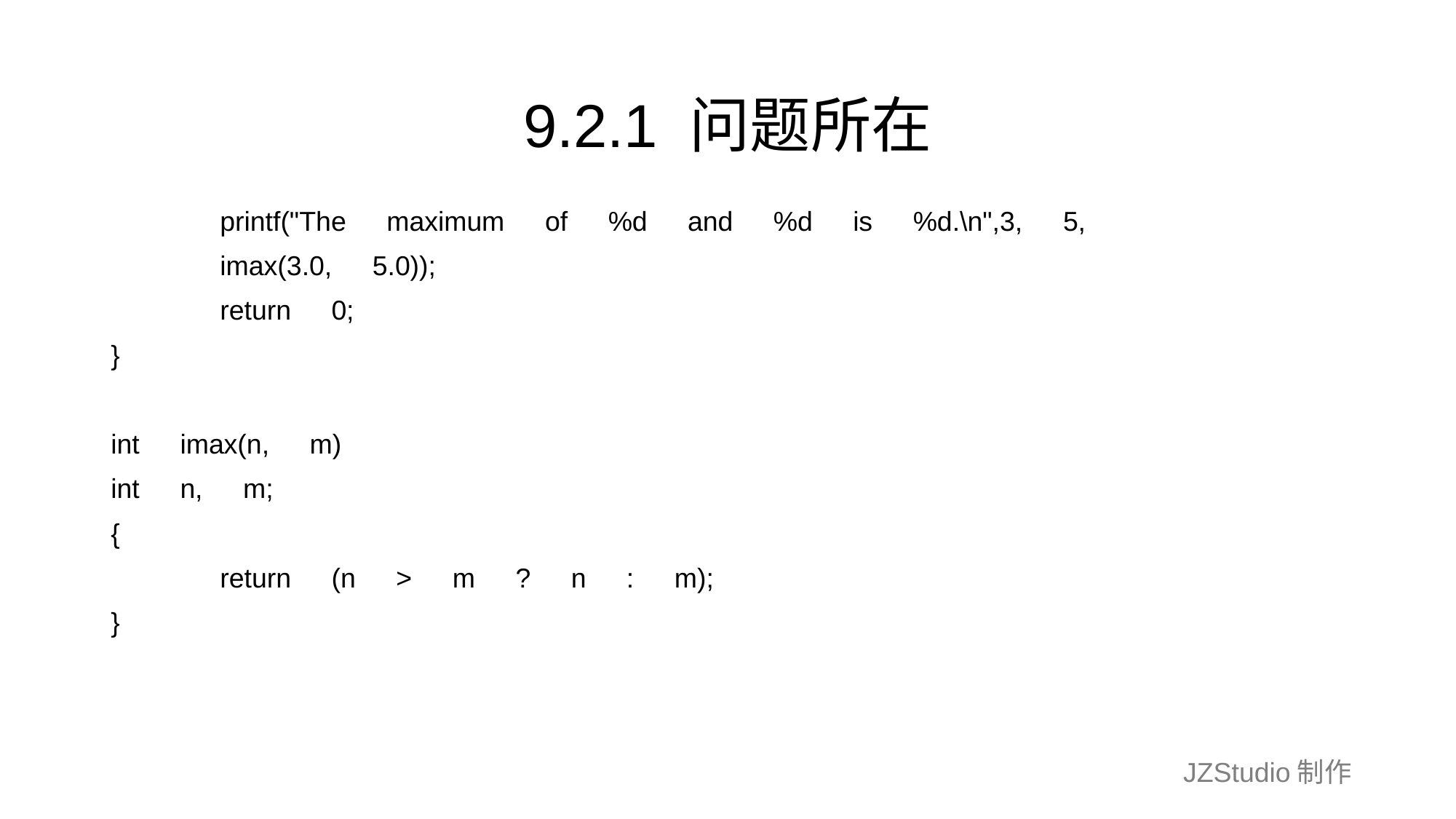

# 9.2.1 问题所在
	printf("The　maximum　of　%d　and　%d　is　%d.\n",3,　5,
	imax(3.0,　5.0));
	return　0;
}

int　imax(n,　m)
int　n,　m;
{
	return　(n　>　m　?　n　:　m);
}